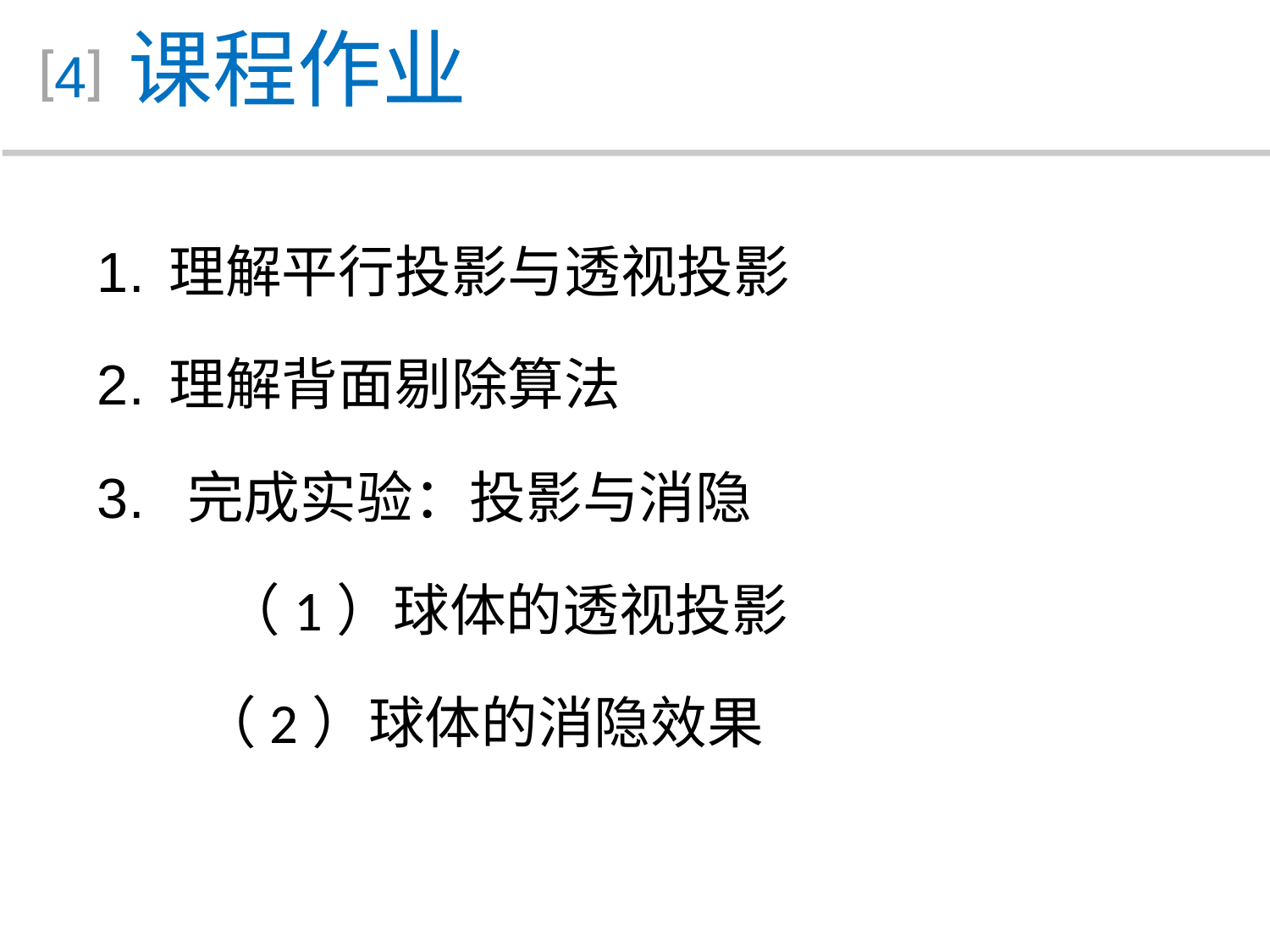

课程作业
4

理解平行投影与透视投影
理解背面剔除算法
 完成实验：投影与消隐
	（1）球体的透视投影
       （2）球体的消隐效果